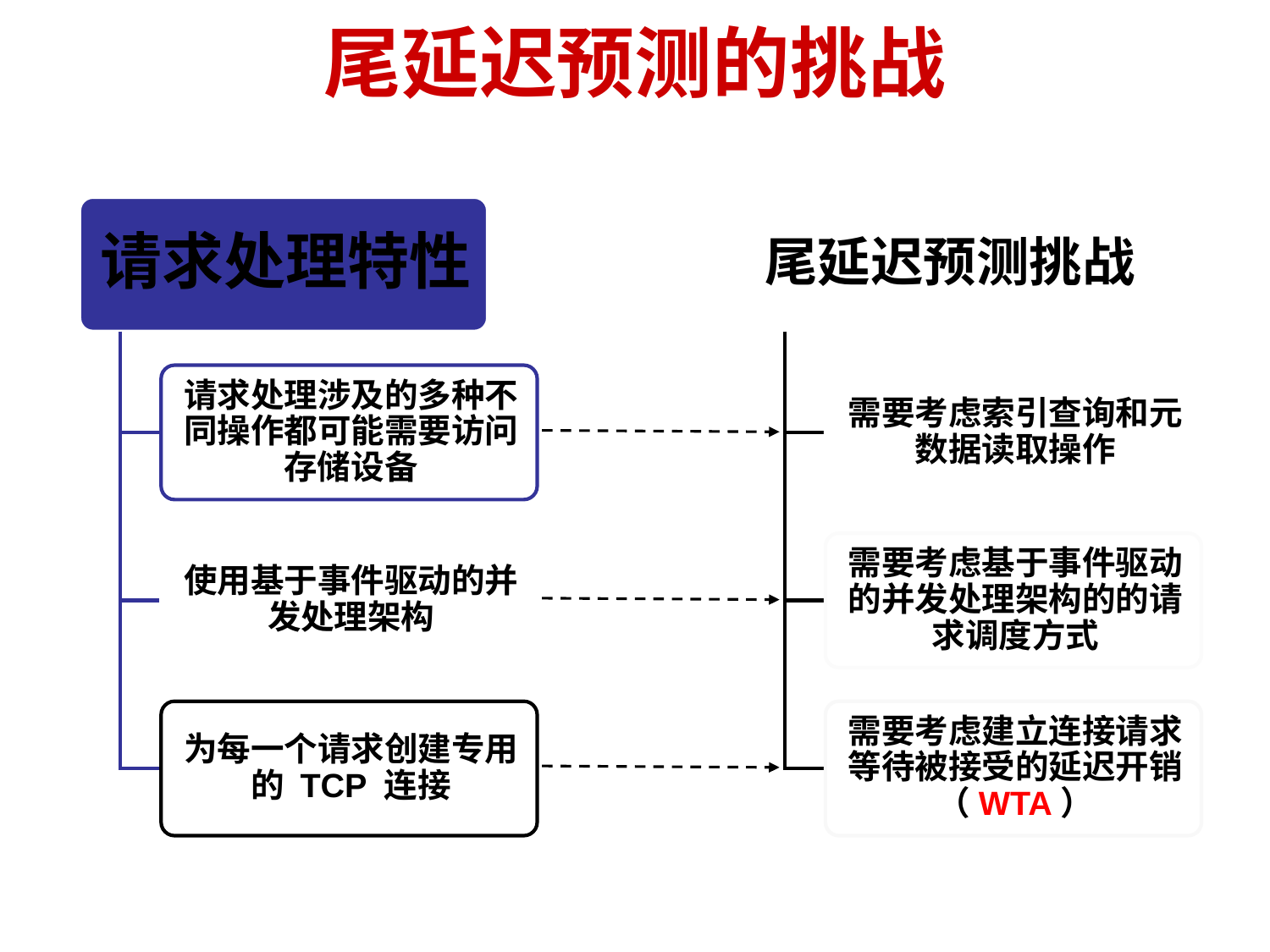

# 尾延迟预测的挑战
请求处理特性
请求处理涉及的多种不同操作都可能需要访问存储设备
使用基于事件驱动的并发处理架构
为每一个请求创建专用的 TCP 连接
尾延迟预测挑战
需要考虑索引查询和元数据读取操作
需要考虑基于事件驱动的并发处理架构的的请求调度方式
需要考虑建立连接请求等待被接受的延迟开销（WTA）